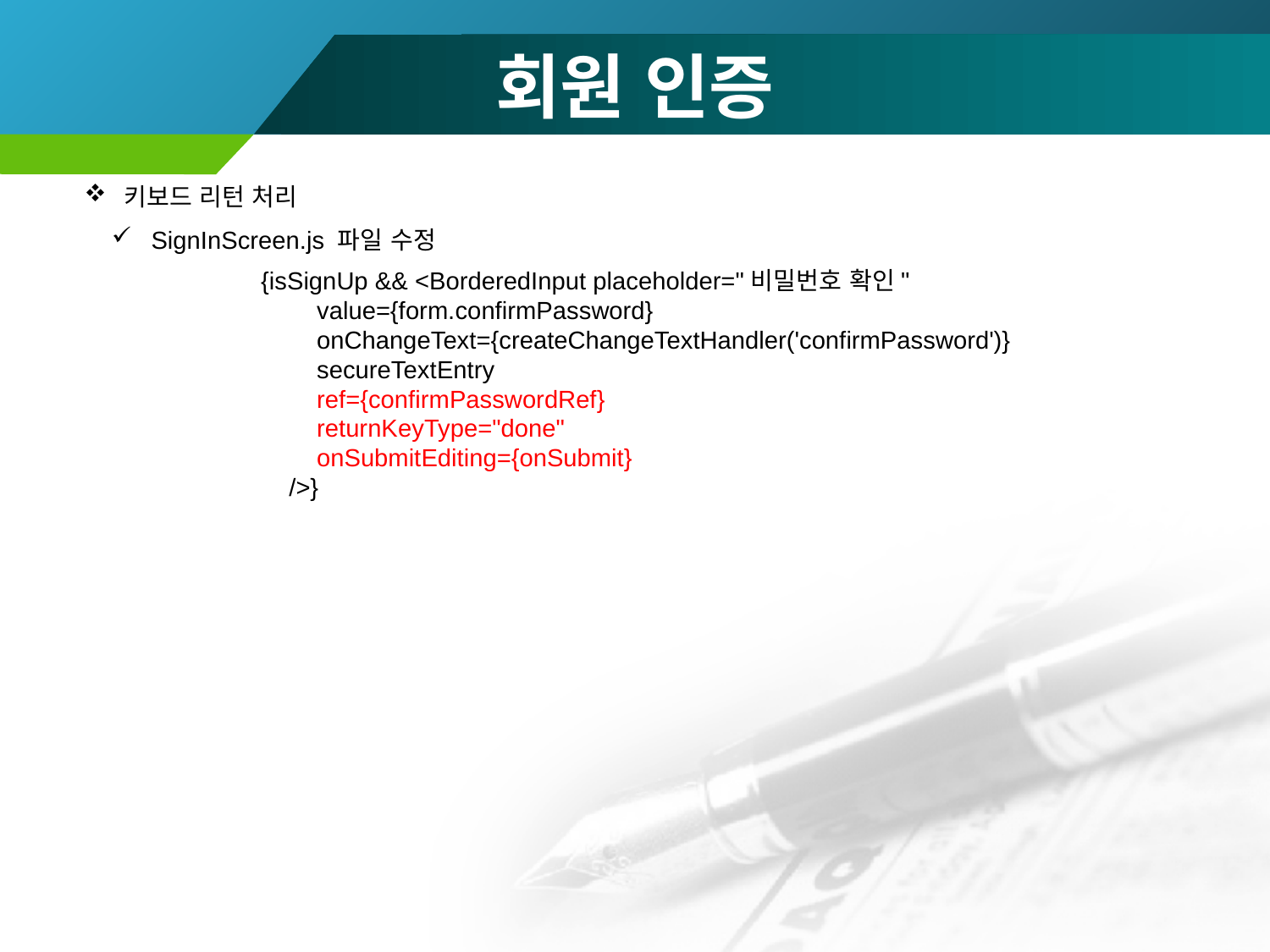

# 회원 인증
키보드 리턴 처리
SignInScreen.js 파일 수정
                {isSignUp && <BorderedInput placeholder="비밀번호 확인"
                        value={form.confirmPassword}
                        onChangeText={createChangeTextHandler('confirmPassword')}
                        secureTextEntry
                        ref={confirmPasswordRef}
                        returnKeyType="done"
                        onSubmitEditing={onSubmit}
                    />}